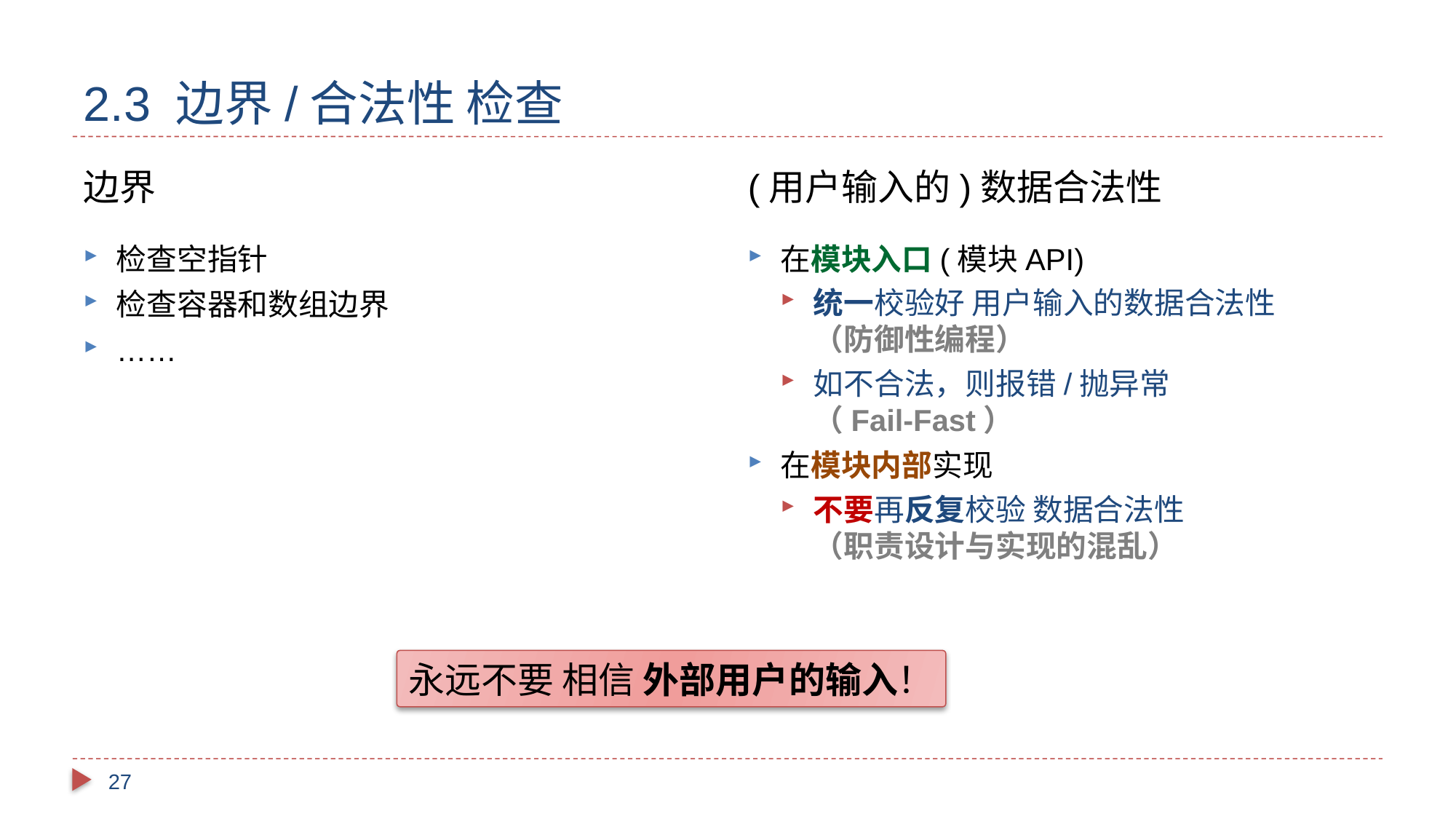

# 2.3 边界/合法性 检查
边界
检查空指针
检查容器和数组边界
……

(用户输入的)数据合法性
在模块入口(模块API)
统一校验好 用户输入的数据合法性
（防御性编程）
如不合法，则报错/抛异常
（Fail-Fast）
在模块内部实现
不要再反复校验 数据合法性
（职责设计与实现的混乱）
永远不要 相信 外部用户的输入！
27